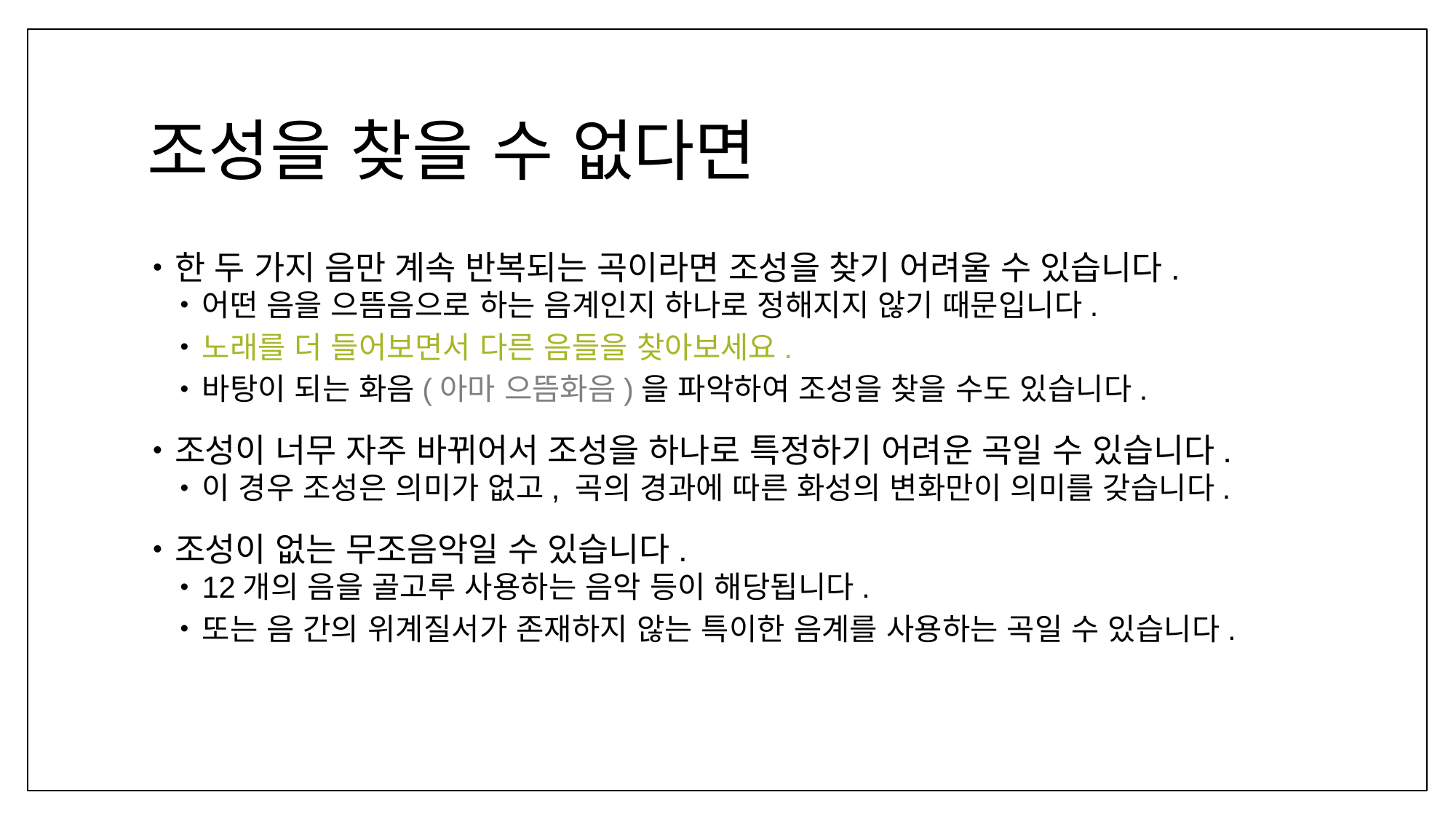

# 조성을 찾을 수 없다면
한 두 가지 음만 계속 반복되는 곡이라면 조성을 찾기 어려울 수 있습니다.
어떤 음을 으뜸음으로 하는 음계인지 하나로 정해지지 않기 때문입니다.
노래를 더 들어보면서 다른 음들을 찾아보세요.
바탕이 되는 화음(아마 으뜸화음)을 파악하여 조성을 찾을 수도 있습니다.
조성이 너무 자주 바뀌어서 조성을 하나로 특정하기 어려운 곡일 수 있습니다.
이 경우 조성은 의미가 없고, 곡의 경과에 따른 화성의 변화만이 의미를 갖습니다.
조성이 없는 무조음악일 수 있습니다.
12개의 음을 골고루 사용하는 음악 등이 해당됩니다.
또는 음 간의 위계질서가 존재하지 않는 특이한 음계를 사용하는 곡일 수 있습니다.